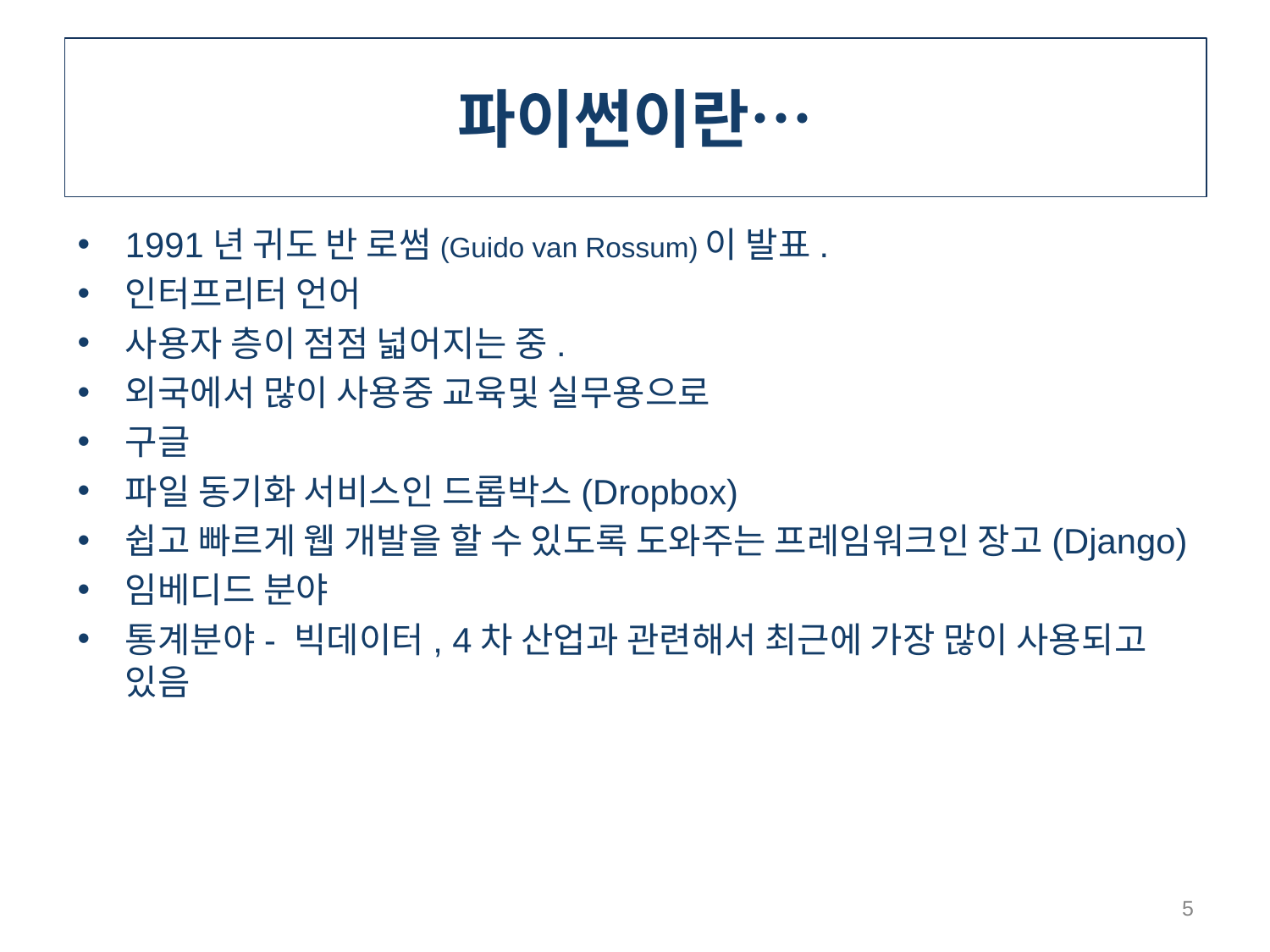

# 파이썬이란…
1991년 귀도 반 로썸(Guido van Rossum)이 발표.
인터프리터 언어
사용자 층이 점점 넓어지는 중.
외국에서 많이 사용중 교육및 실무용으로
구글
파일 동기화 서비스인 드롭박스(Dropbox)
쉽고 빠르게 웹 개발을 할 수 있도록 도와주는 프레임워크인 장고(Django)
임베디드 분야
통계분야- 빅데이터, 4차 산업과 관련해서 최근에 가장 많이 사용되고 있음

5